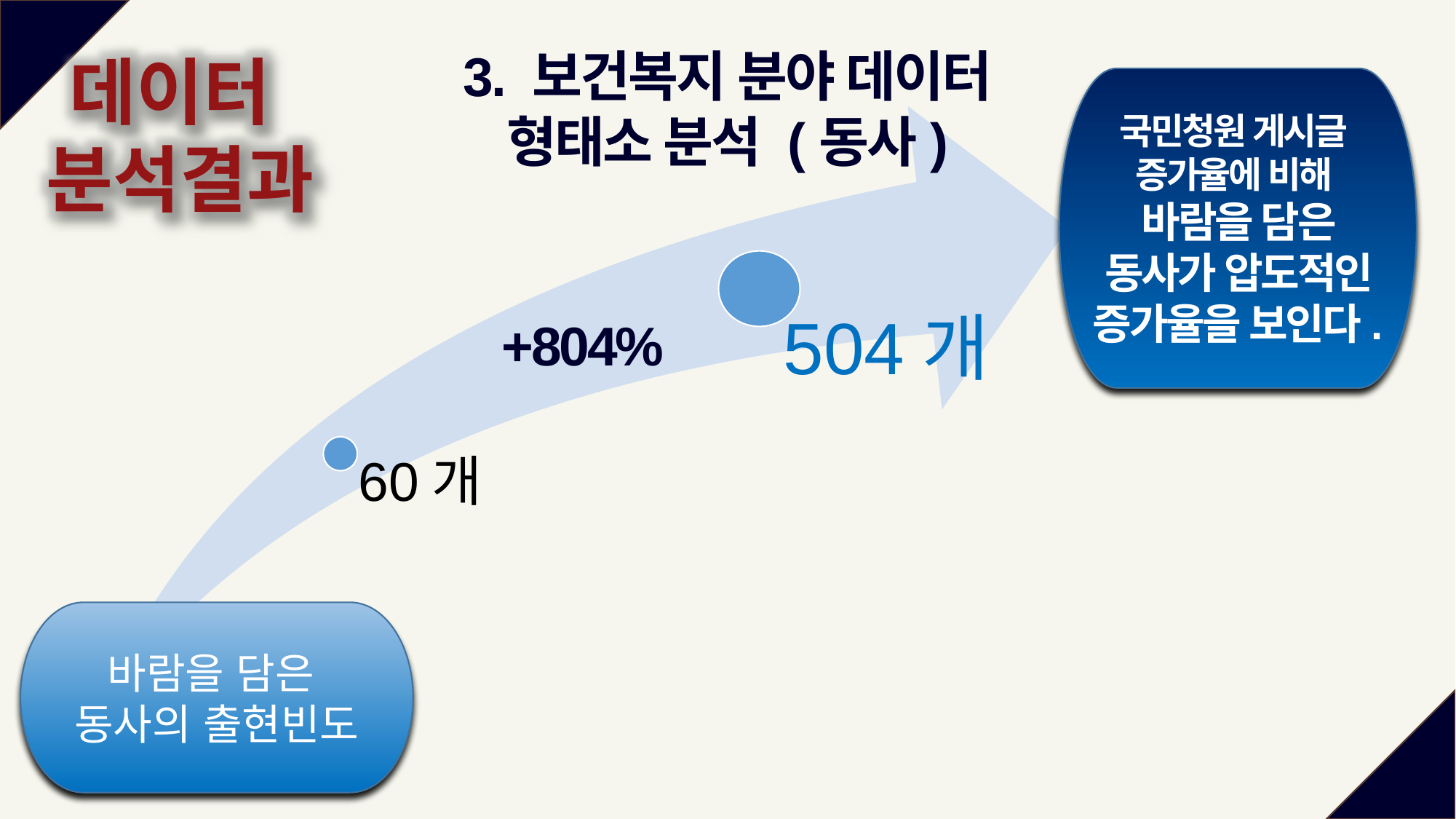

3. 보건복지 분야 데이터
형태소 분석 (동사)

데이터
분석결과
국민청원 게시글
증가율에 비해
바람을 담은 동사가 압도적인 증가율을 보인다.
60개
504개
+804%
바람을 담은
동사의 출현빈도